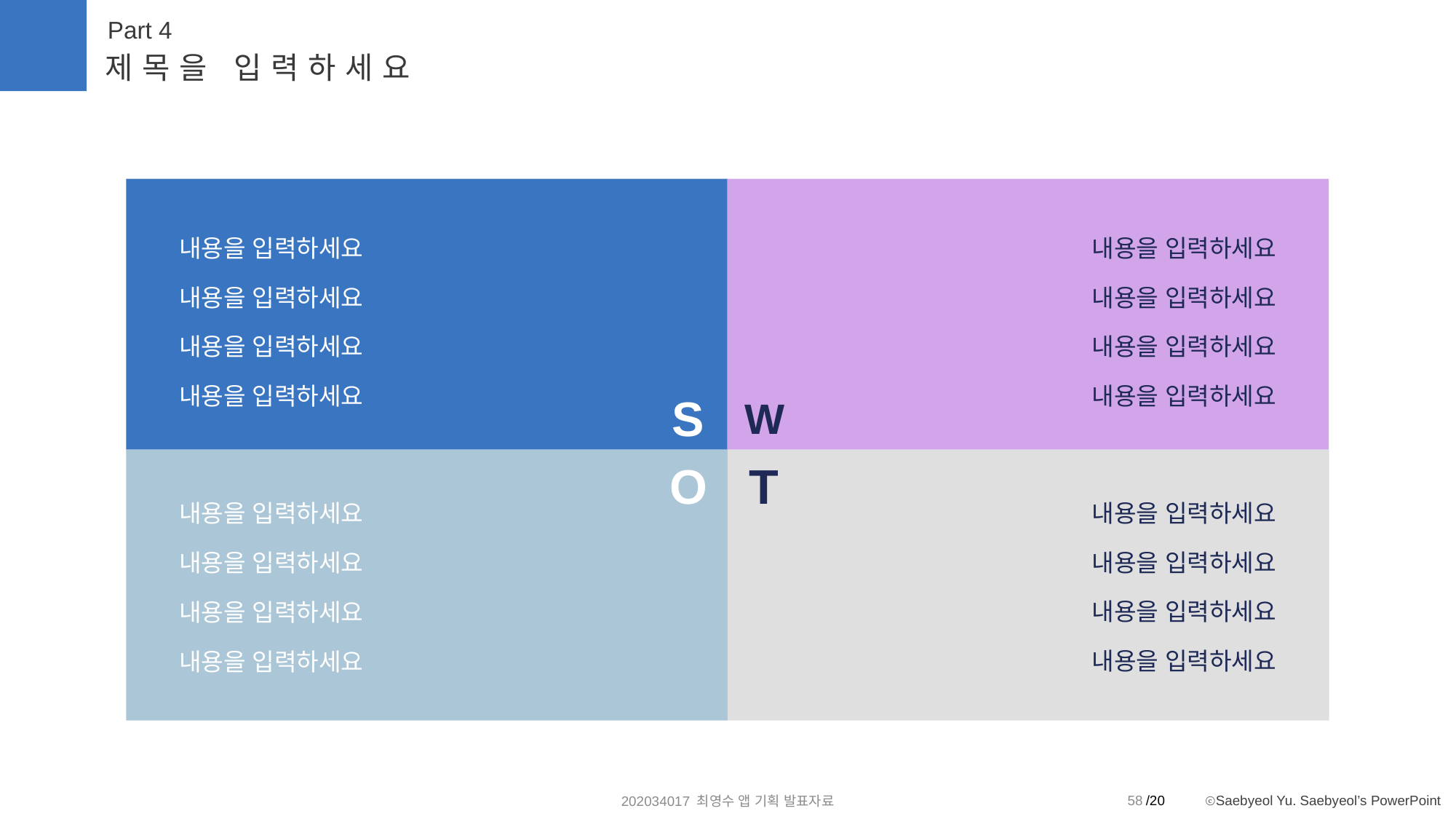

Part 4
제목을 입력하세요

내용을 입력하세요
내용을 입력하세요
내용을 입력하세요
내용을 입력하세요
내용을 입력하세요
내용을 입력하세요
내용을 입력하세요
내용을 입력하세요
S
W

O
T
내용을 입력하세요
내용을 입력하세요
내용을 입력하세요
내용을 입력하세요
내용을 입력하세요
내용을 입력하세요
내용을 입력하세요
내용을 입력하세요
58
202034017 최영수 앱 기획 발표자료